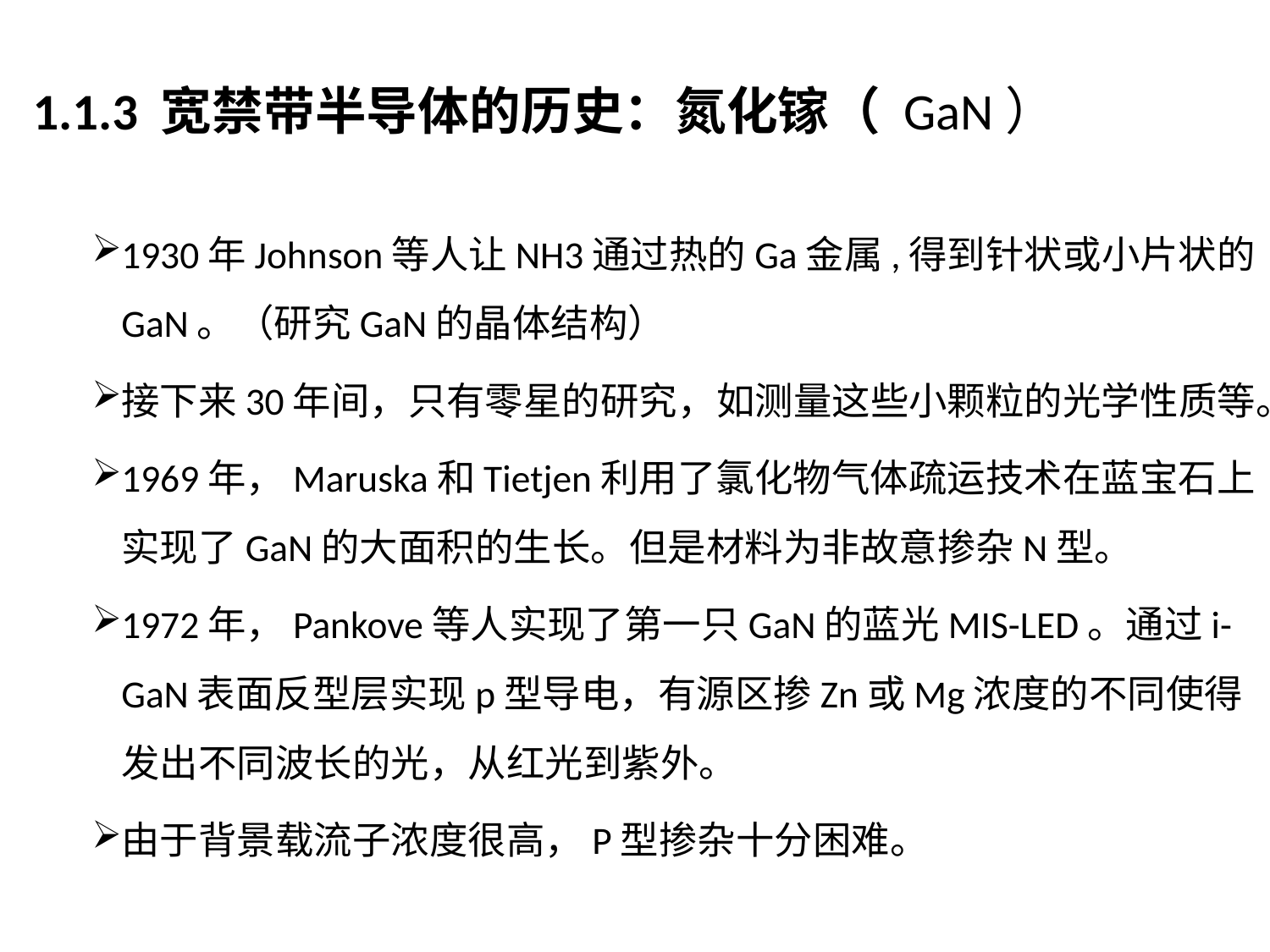

1.1.3 宽禁带半导体的历史：氮化镓（ GaN）

1930年Johnson等人让NH3通过热的Ga金属,得到针状或小片状的GaN。（研究GaN的晶体结构）
接下来30年间，只有零星的研究，如测量这些小颗粒的光学性质等。
1969年，Maruska和Tietjen利用了氯化物气体疏运技术在蓝宝石上实现了GaN的大面积的生长。但是材料为非故意掺杂N型。
1972年，Pankove等人实现了第一只GaN的蓝光MIS-LED。通过i-GaN表面反型层实现p型导电，有源区掺Zn或Mg浓度的不同使得发出不同波长的光，从红光到紫外。
由于背景载流子浓度很高，P型掺杂十分困难。
24